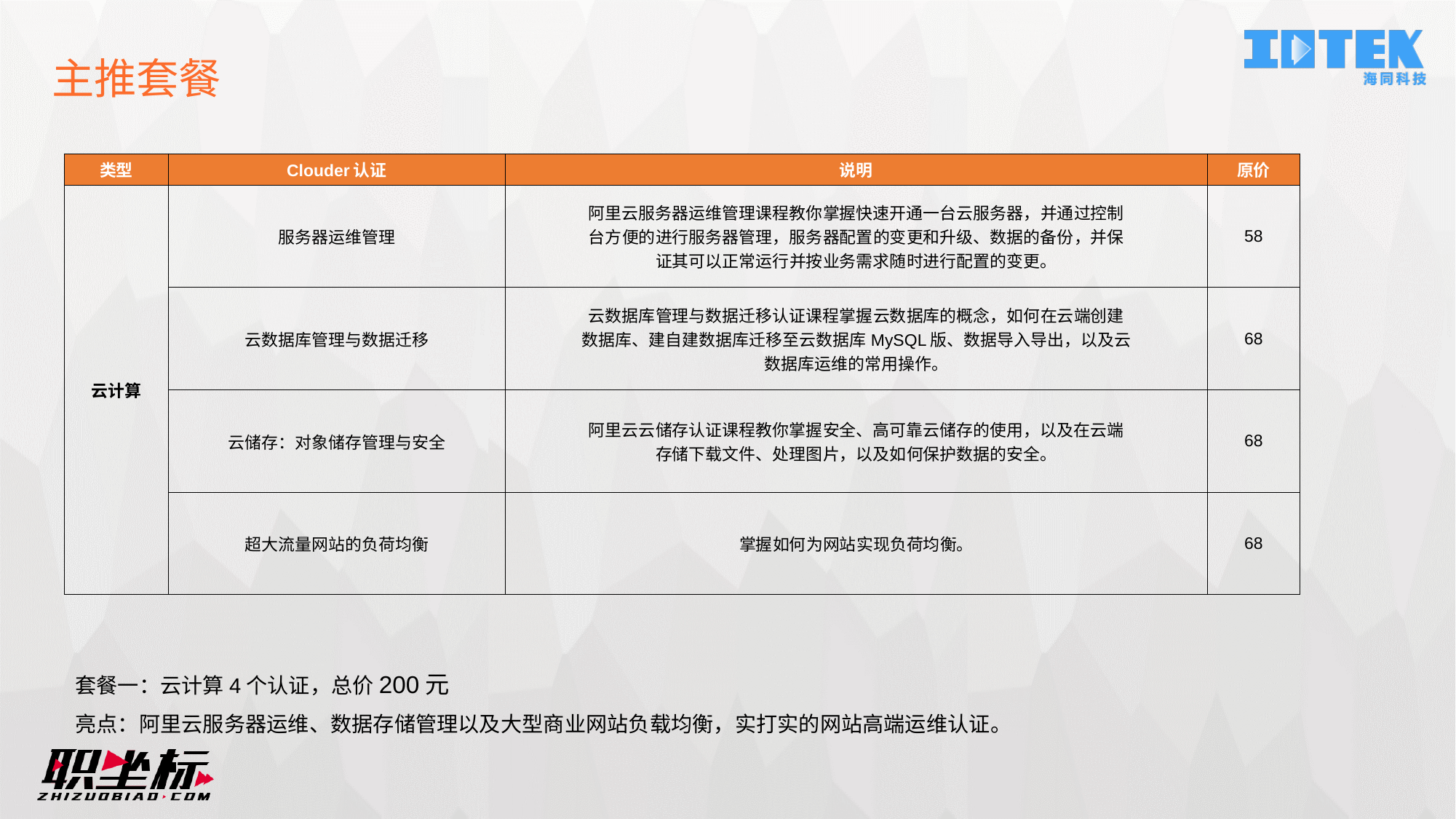

主推套餐
| 类型 | Clouder认证 | 说明 | 原价 |
| --- | --- | --- | --- |
| 云计算 | 服务器运维管理 | 阿里云服务器运维管理课程教你掌握快速开通一台云服务器，并通过控制 台方便的进行服务器管理，服务器配置的变更和升级、数据的备份，并保 证其可以正常运行并按业务需求随时进行配置的变更。 | 58 |
|  | 云数据库管理与数据迁移 | 云数据库管理与数据迁移认证课程掌握云数据库的概念，如何在云端创建 数据库、建自建数据库迁移至云数据库MySQL版、数据导入导出，以及云 数据库运维的常用操作。 | 68 |
|  | 云储存：对象储存管理与安全 | 阿里云云储存认证课程教你掌握安全、高可靠云储存的使用，以及在云端 存储下载文件、处理图片，以及如何保护数据的安全。 | 68 |
|  | 超大流量网站的负荷均衡 | 掌握如何为网站实现负荷均衡。 | 68 |
套餐一：云计算4个认证，总价200元
亮点：阿里云服务器运维、数据存储管理以及大型商业网站负载均衡，实打实的网站高端运维认证。